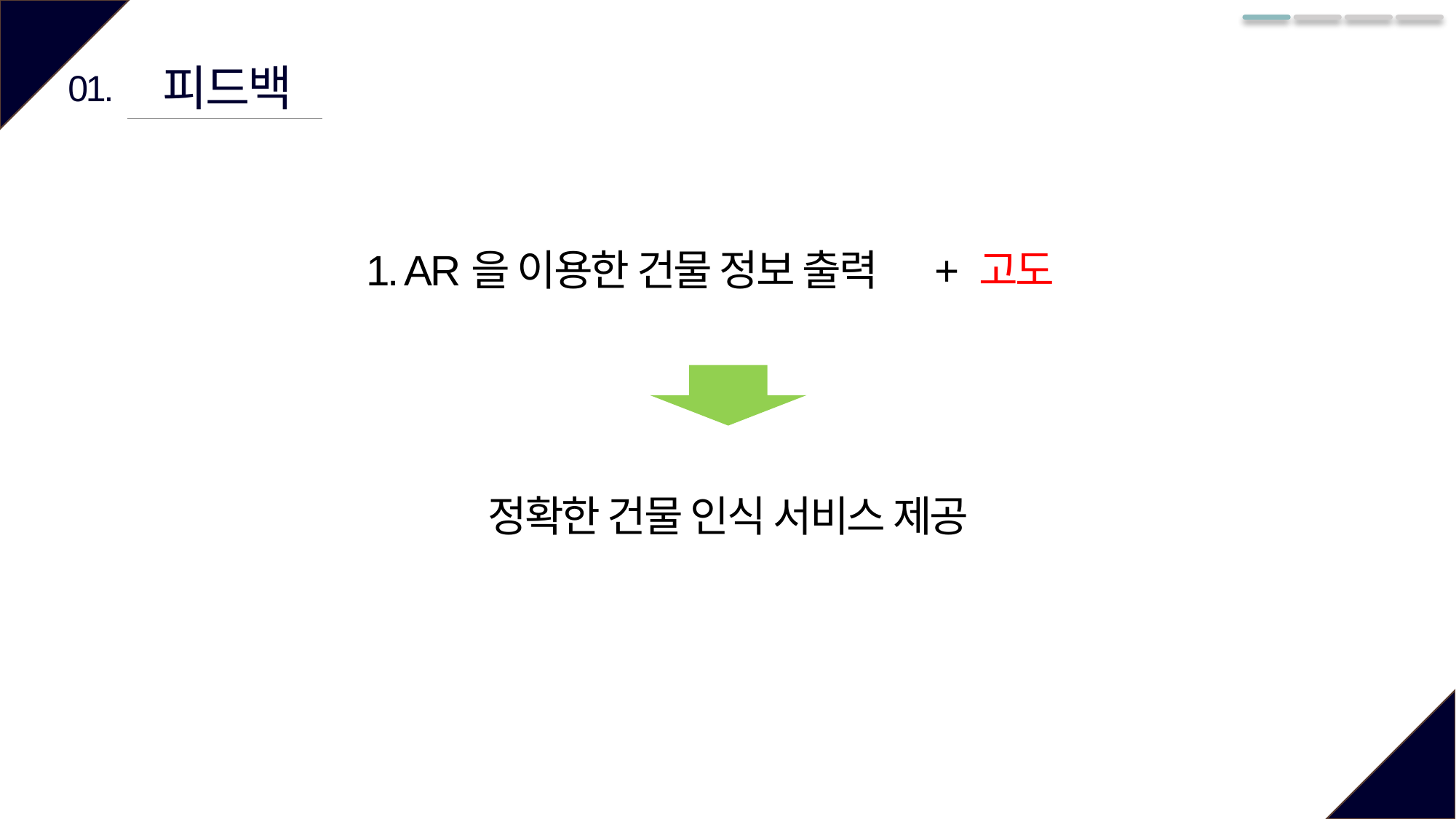

피드백
01.
1. AR을 이용한 건물 정보 출력
+ 고도

정확한 건물 인식 서비스 제공